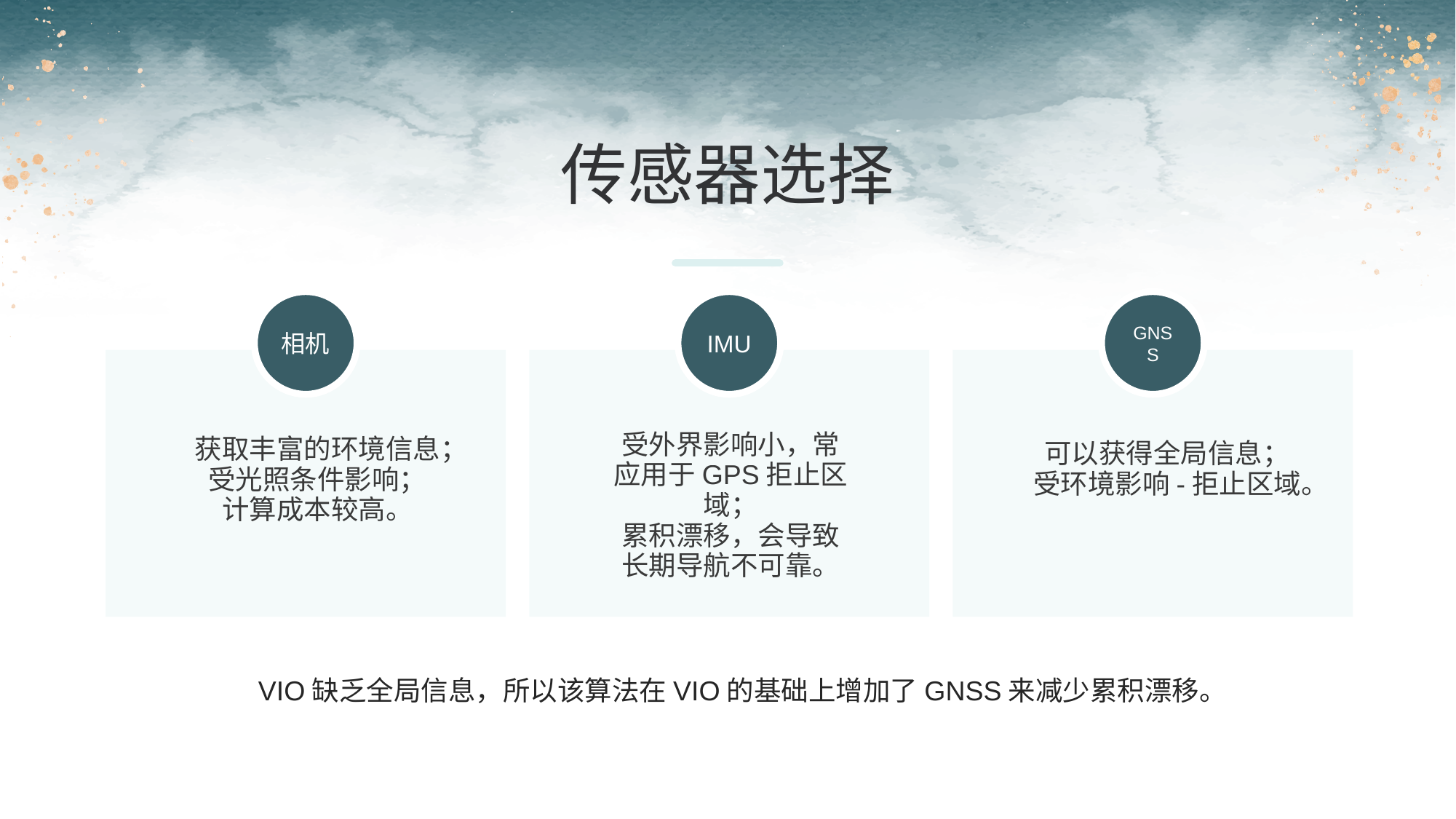

传感器选择
相机
IMU
GNSS

受外界影响小，常应用于GPS拒止区域；
累积漂移，会导致长期导航不可靠。
获取丰富的环境信息；
受光照条件影响；
计算成本较高。
可以获得全局信息；
受环境影响-拒止区域。
VIO缺乏全局信息，所以该算法在VIO的基础上增加了GNSS来减少累积漂移。